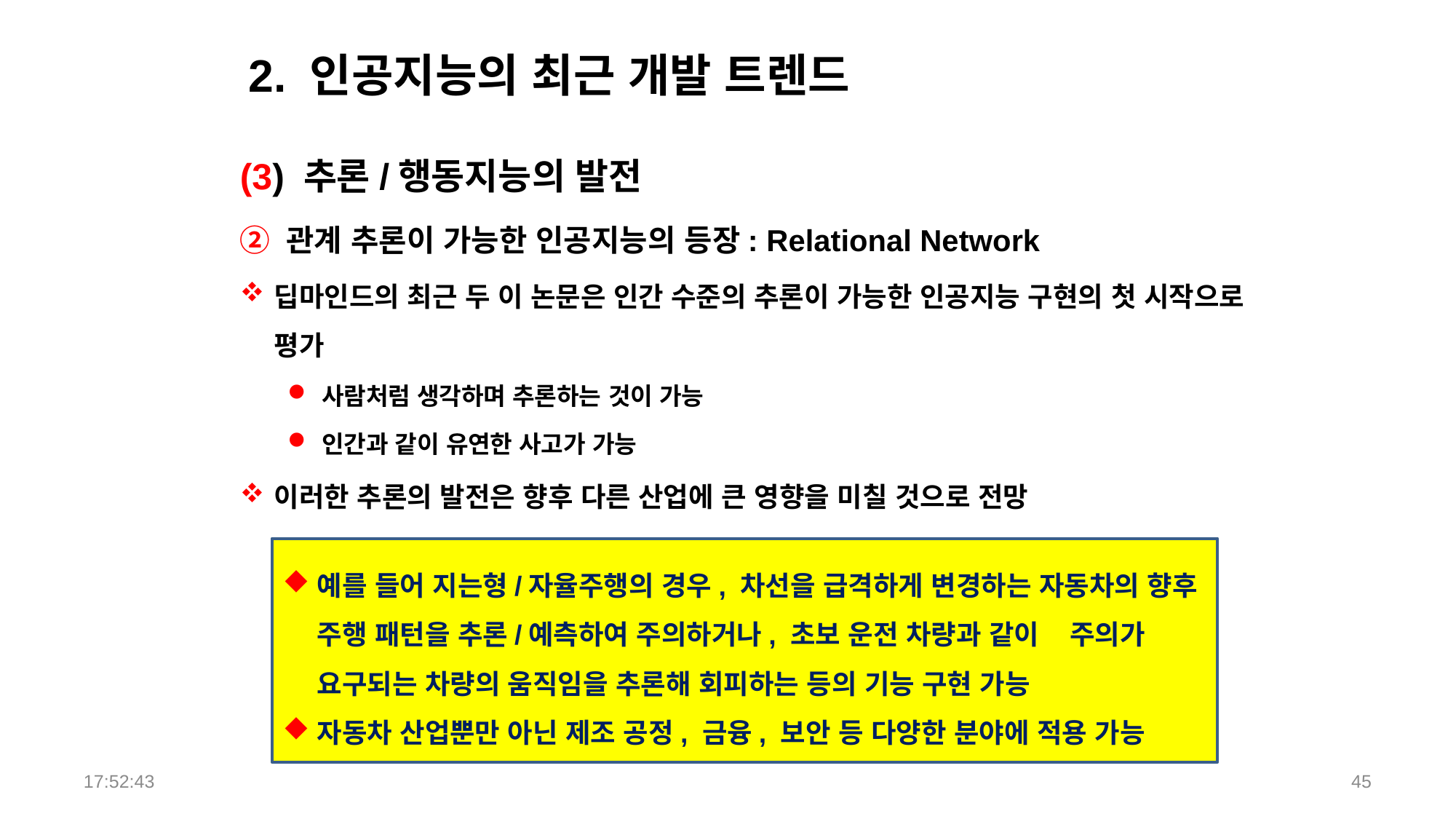

# 2. 인공지능의 최근 개발 트렌드
(3) 추론/행동지능의 발전
② 관계 추론이 가능한 인공지능의 등장: Relational Network
딥마인드의 최근 두 이 논문은 인간 수준의 추론이 가능한 인공지능 구현의 첫 시작으로 평가
사람처럼 생각하며 추론하는 것이 가능
인간과 같이 유연한 사고가 가능
이러한 추론의 발전은 향후 다른 산업에 큰 영향을 미칠 것으로 전망

예를 들어 지는형/자율주행의 경우, 차선을 급격하게 변경하는 자동차의 향후 주행 패턴을 추론/예측하여 주의하거나, 초보 운전 차량과 같이    주의가 요구되는 차량의 움직임을 추론해 회피하는 등의 기능 구현 가능
자동차 산업뿐만 아닌 제조 공정, 금융, 보안 등 다양한 분야에 적용 가능
17:52:43
45